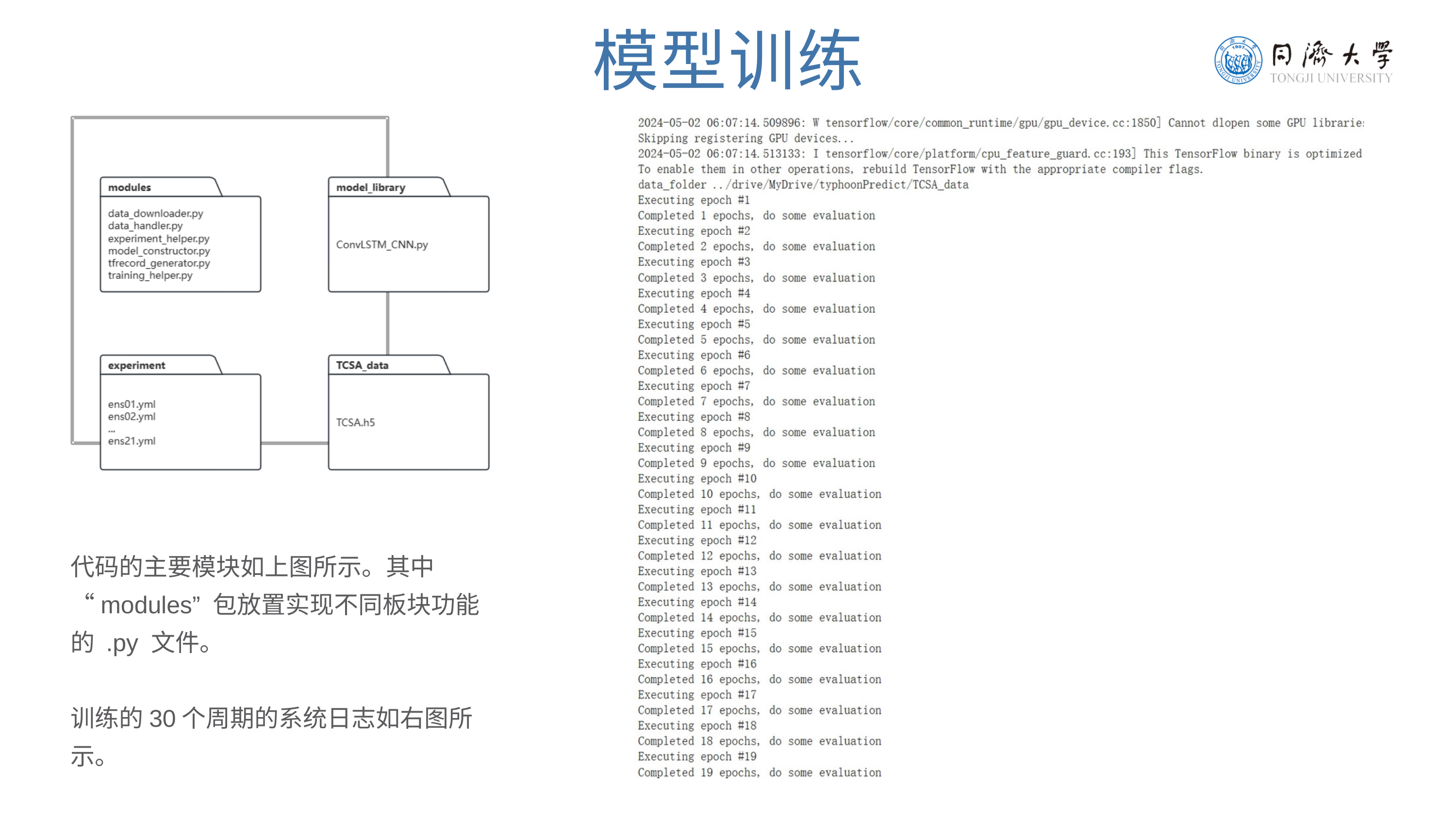

模型训练

代码的主要模块如上图所示。其中“modules” 包放置实现不同板块功能的 .py 文件。

训练的30个周期的系统日志如右图所示。